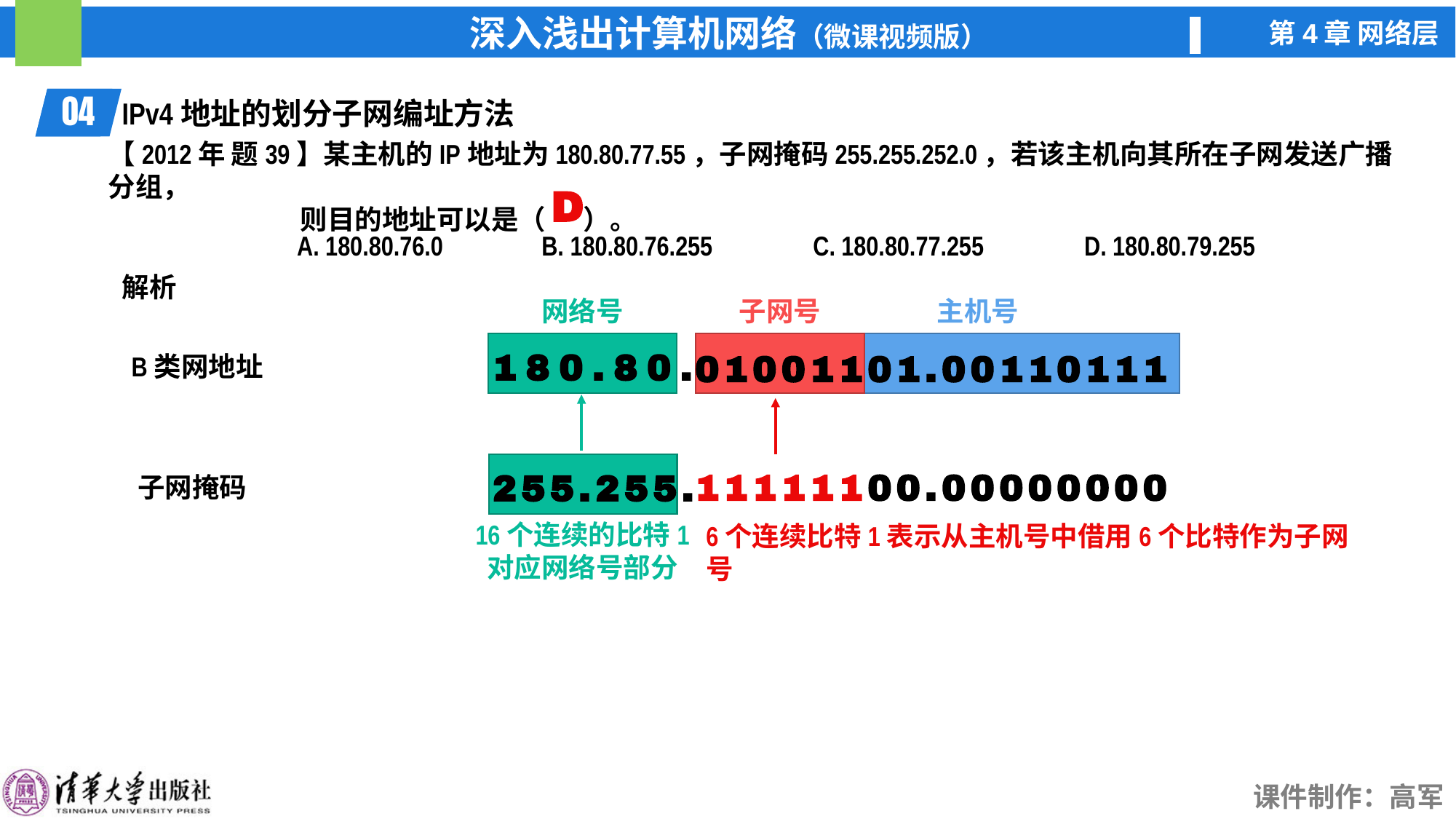

01
IPv4地址的划分子网编址方法
04
【2012年 题39】某主机的IP地址为180.80.77.55，子网掩码255.255.252.0，若该主机向其所在子网发送广播分组，
                              则目的地址可以是（      ）。
A. 180.80.76.0
B. 180.80.76.255
C. 180.80.77.255
D. 180.80.79.255
D
解析
网络号
子网号

主机号

B类网地址
180.80.
01001101.00110111

16个连续的比特1
对应网络号部分
11111100.00000000
子网掩码
255.255.
6个连续比特1表示从主机号中借用6个比特作为子网号